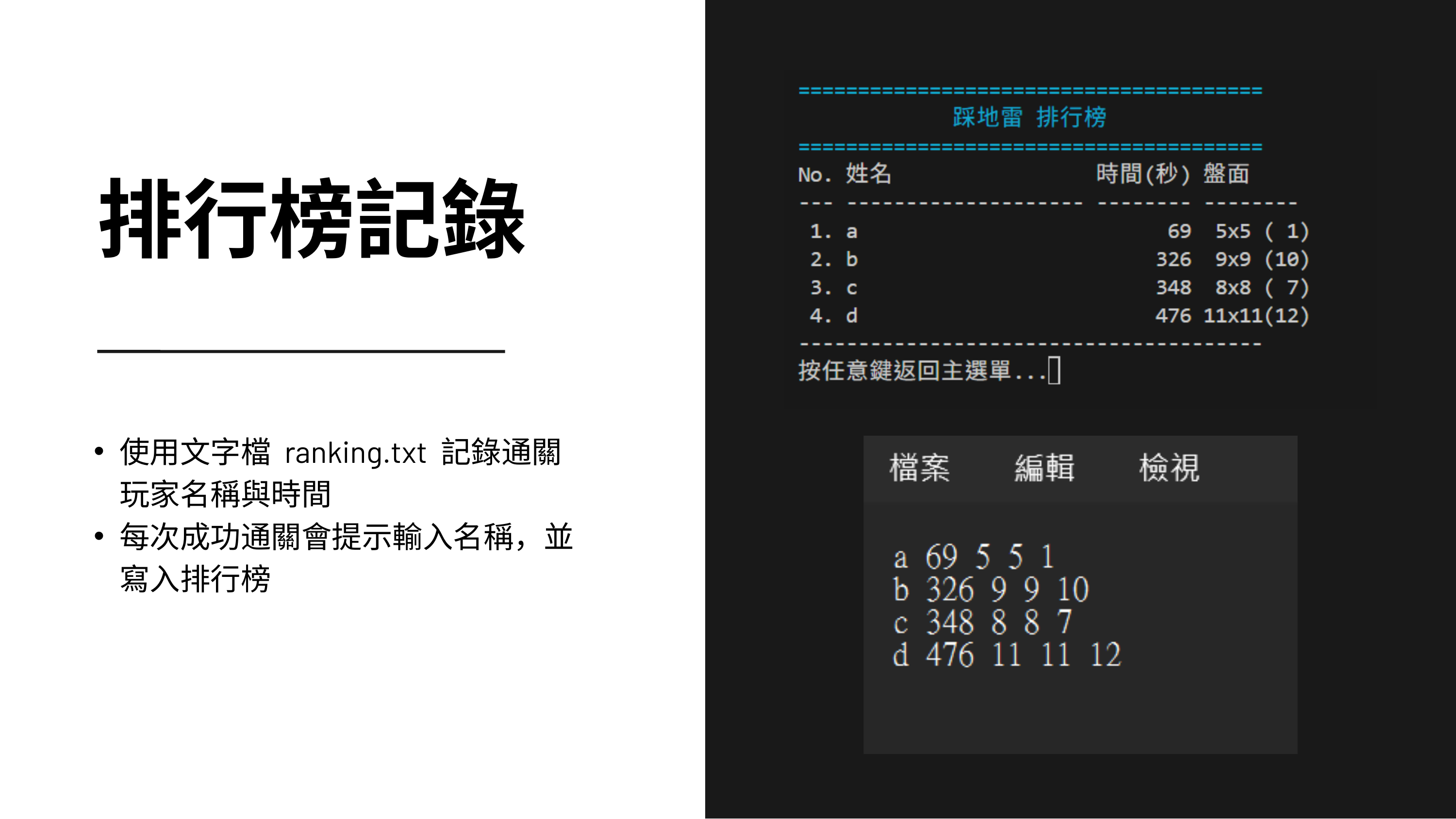

排行榜記錄

使用文字檔 ranking.txt 記錄通關玩家名稱與時間
每次成功通關會提示輸入名稱，並寫入排行榜